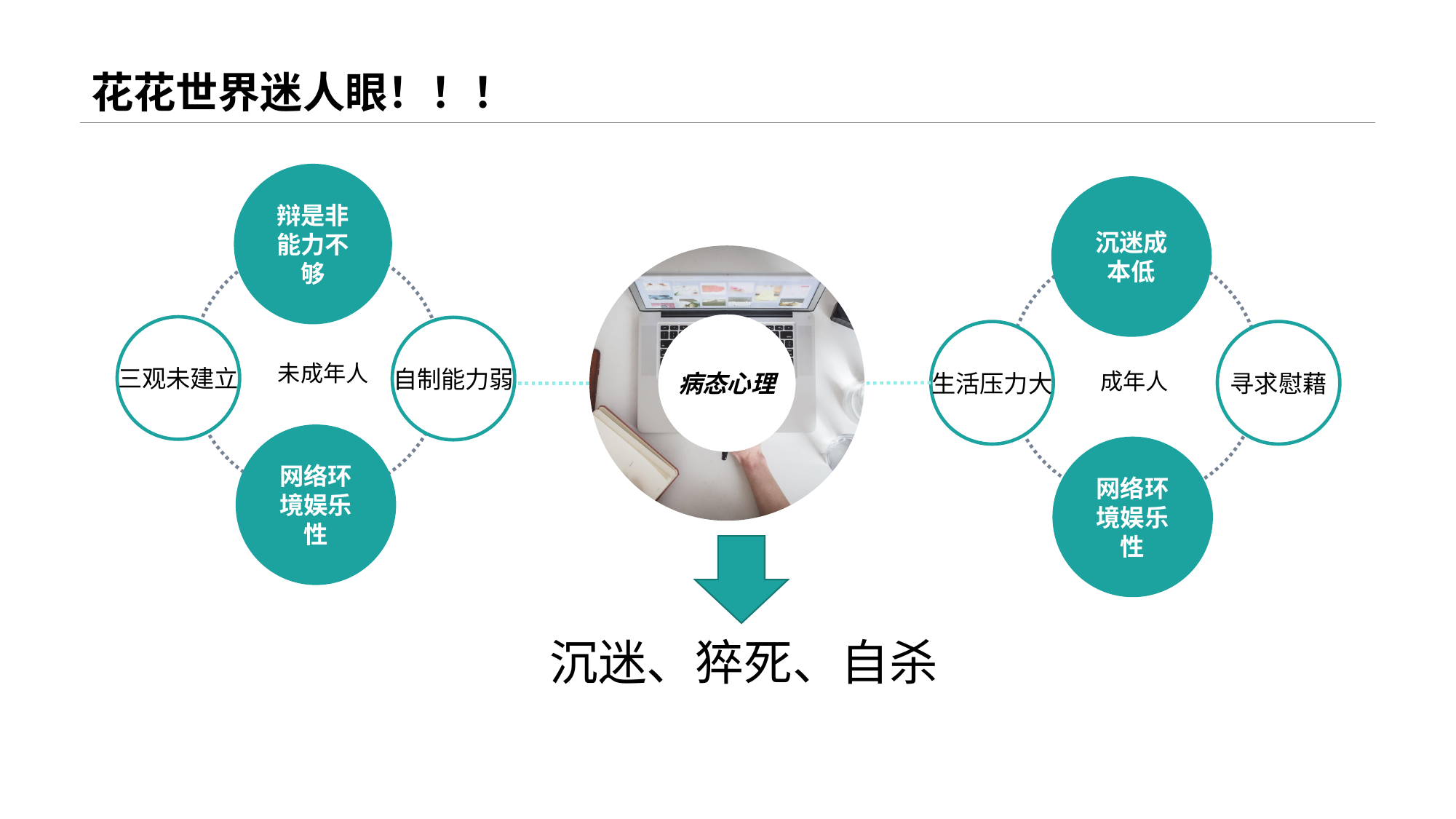

# 花花世界迷人眼！！！
辩是非能力不够
沉迷成本低

生活压力大
寻求慰藉
成年人
网络环境娱乐性

病态心理
三观未建立
自制能力弱
未成年人
网络环境娱乐性
沉迷、猝死、自杀

9